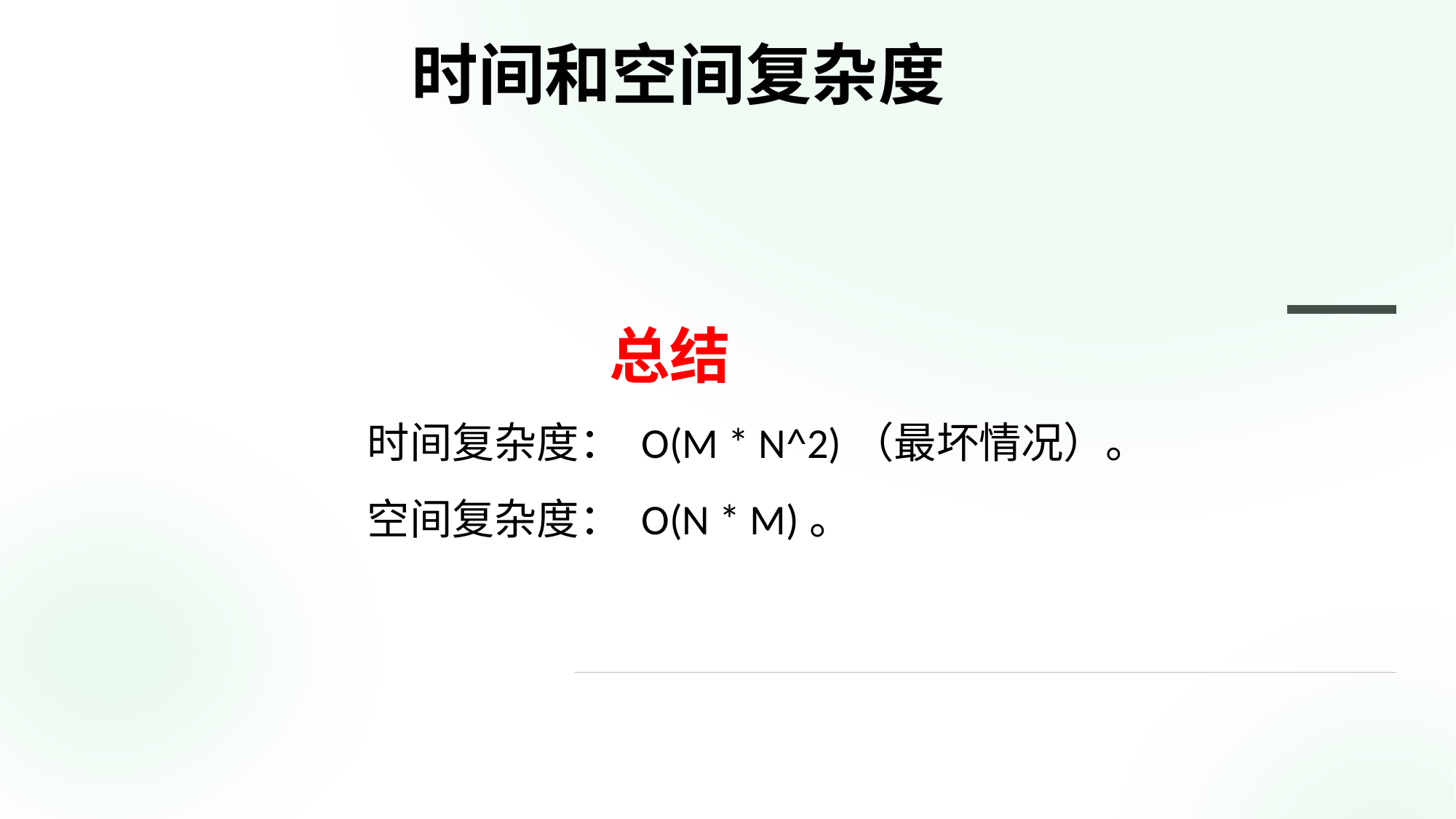

时间和空间复杂度
                        总结
时间复杂度： O(M * N^2)（最坏情况）。
空间复杂度： O(N * M)。